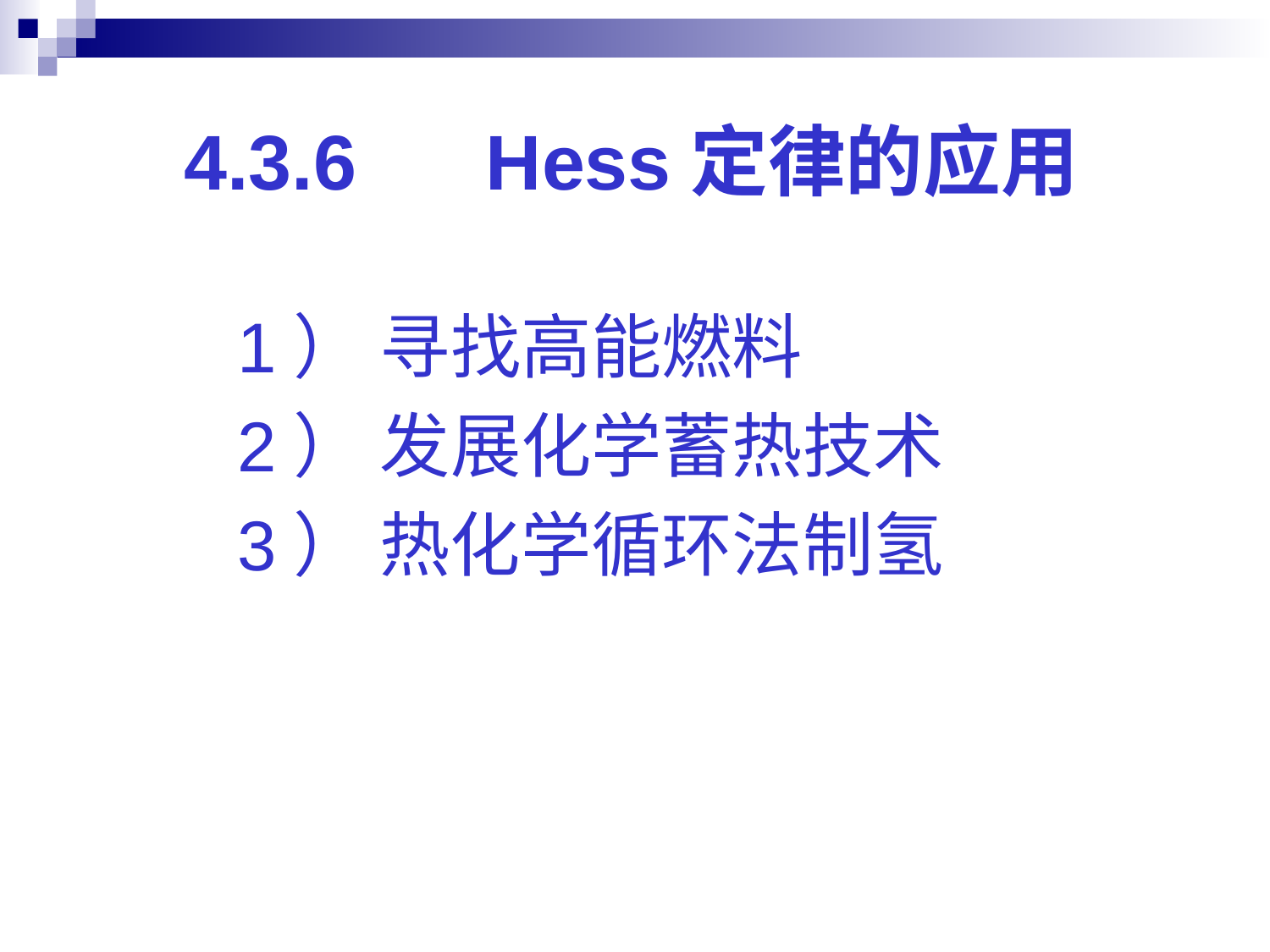

# 4.3.6      Hess定律的应用
1） 寻找高能燃料
2） 发展化学蓄热技术
3） 热化学循环法制氢